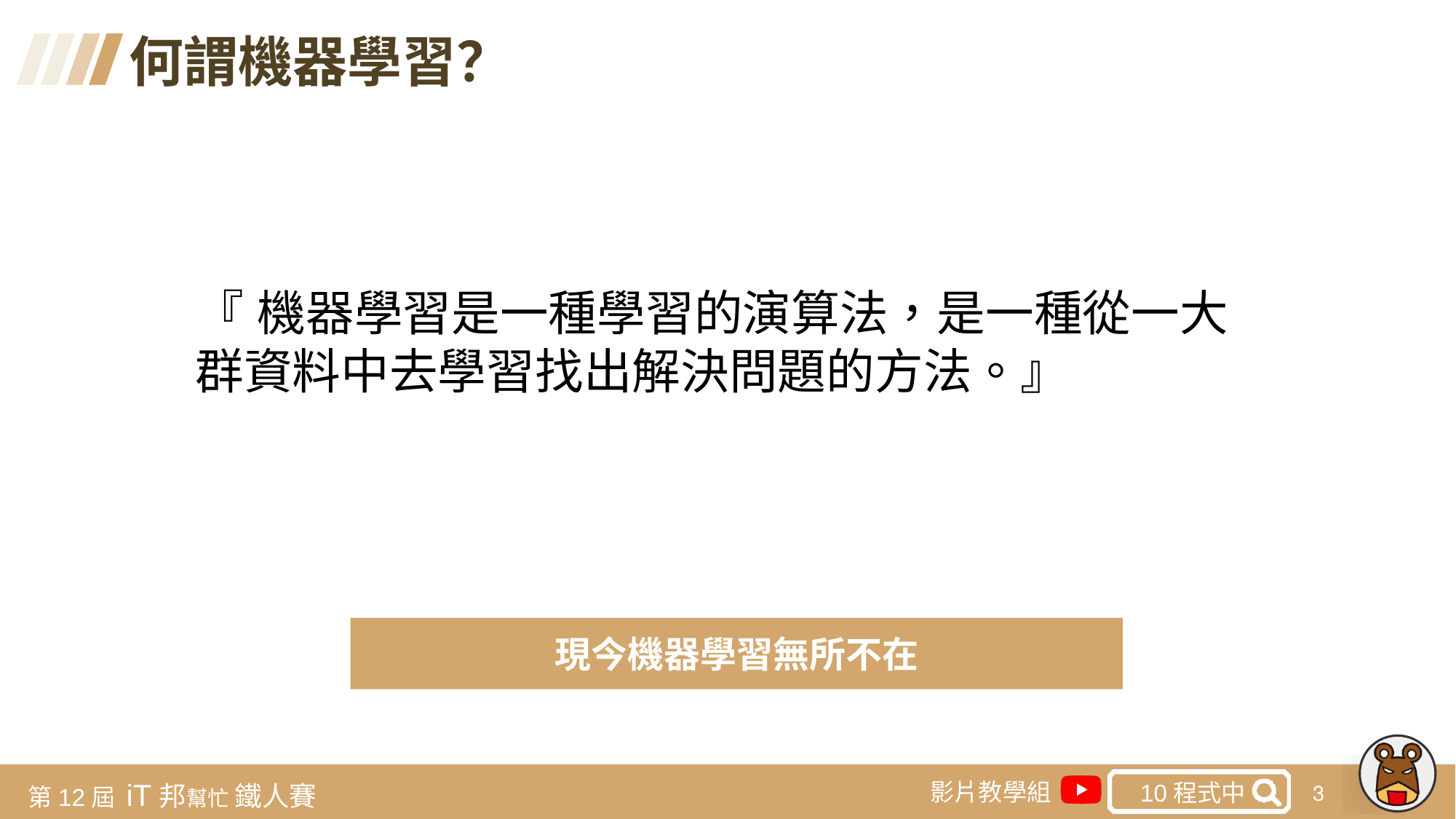

何謂機器學習？
『 機器學習是一種學習的演算法，是一種從一大群資料中去學習找出解決問題的方法。』
現今機器學習無所不在